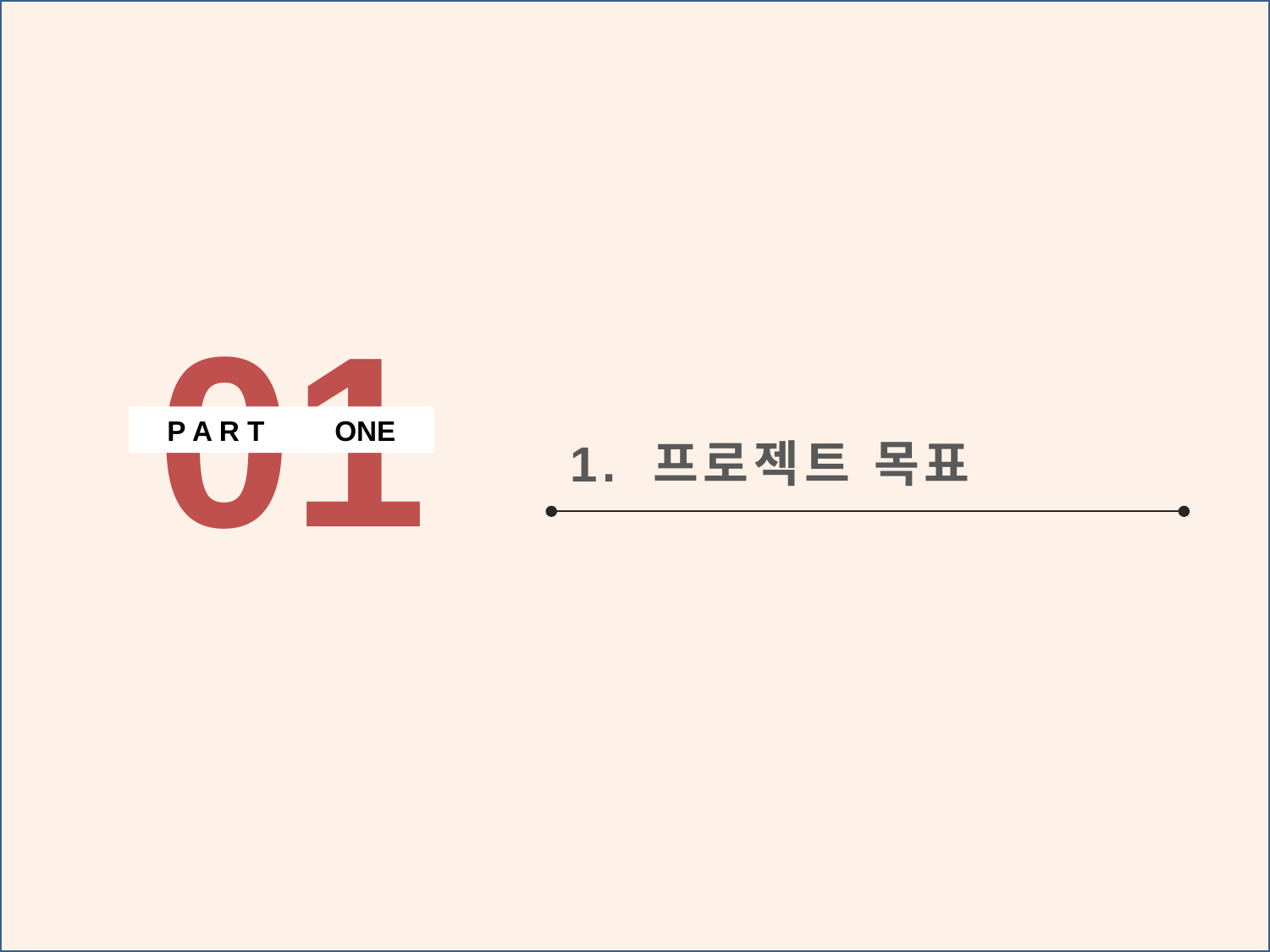

01
P A R T         ONE
 1. 프로젝트 목표